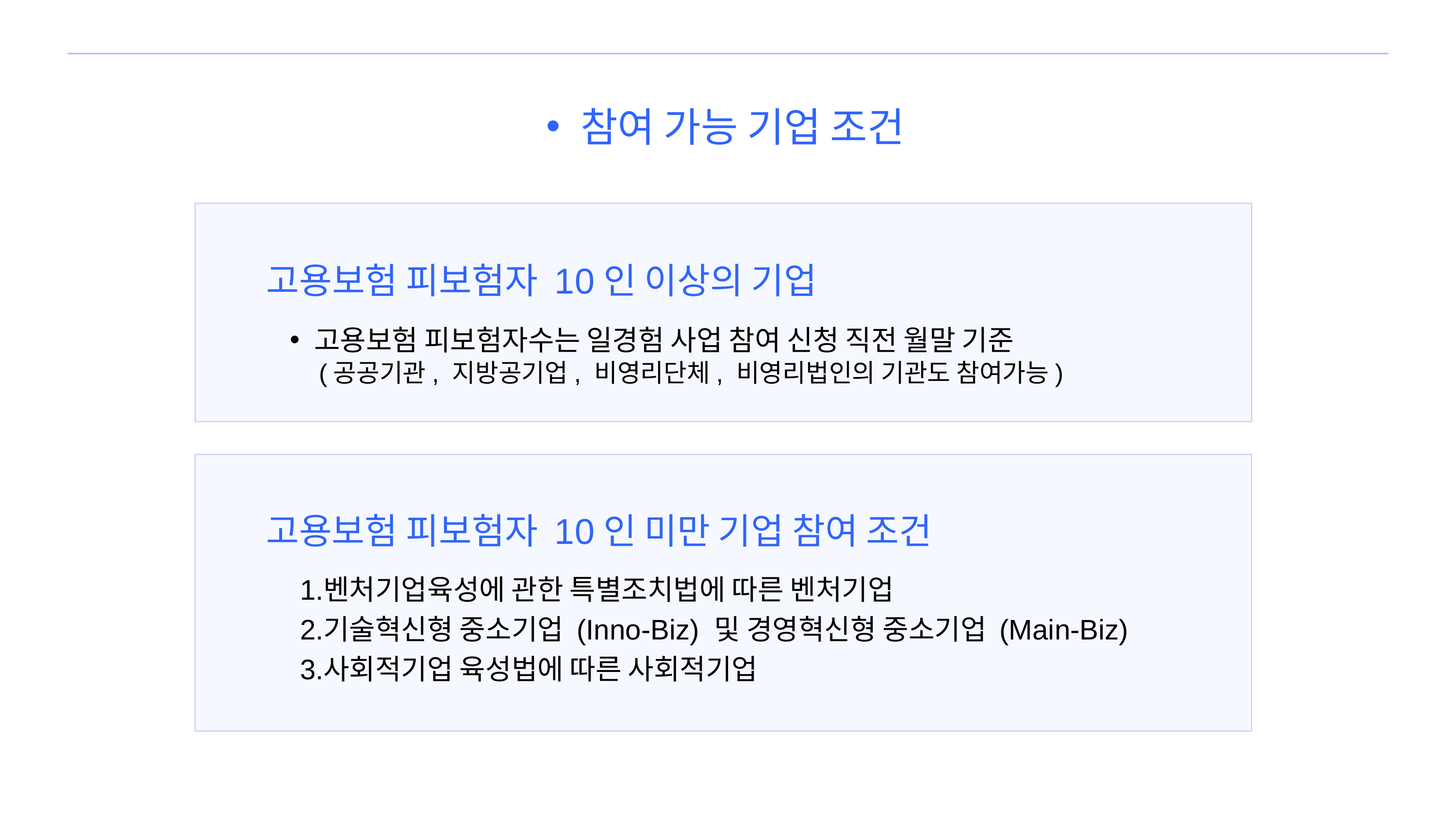

참여 가능 기업 조건

고용보험 피보험자 10인 이상의 기업
고용보험 피보험자수는 일경험 사업 참여 신청 직전 월말 기준
(공공기관, 지방공기업, 비영리단체, 비영리법인의 기관도 참여가능)

고용보험 피보험자 10인 미만 기업 참여 조건
벤처기업육성에 관한 특별조치법에 따른 벤처기업
기술혁신형 중소기업 (Inno-Biz) 및 경영혁신형 중소기업 (Main-Biz)
사회적기업 육성법에 따른 사회적기업